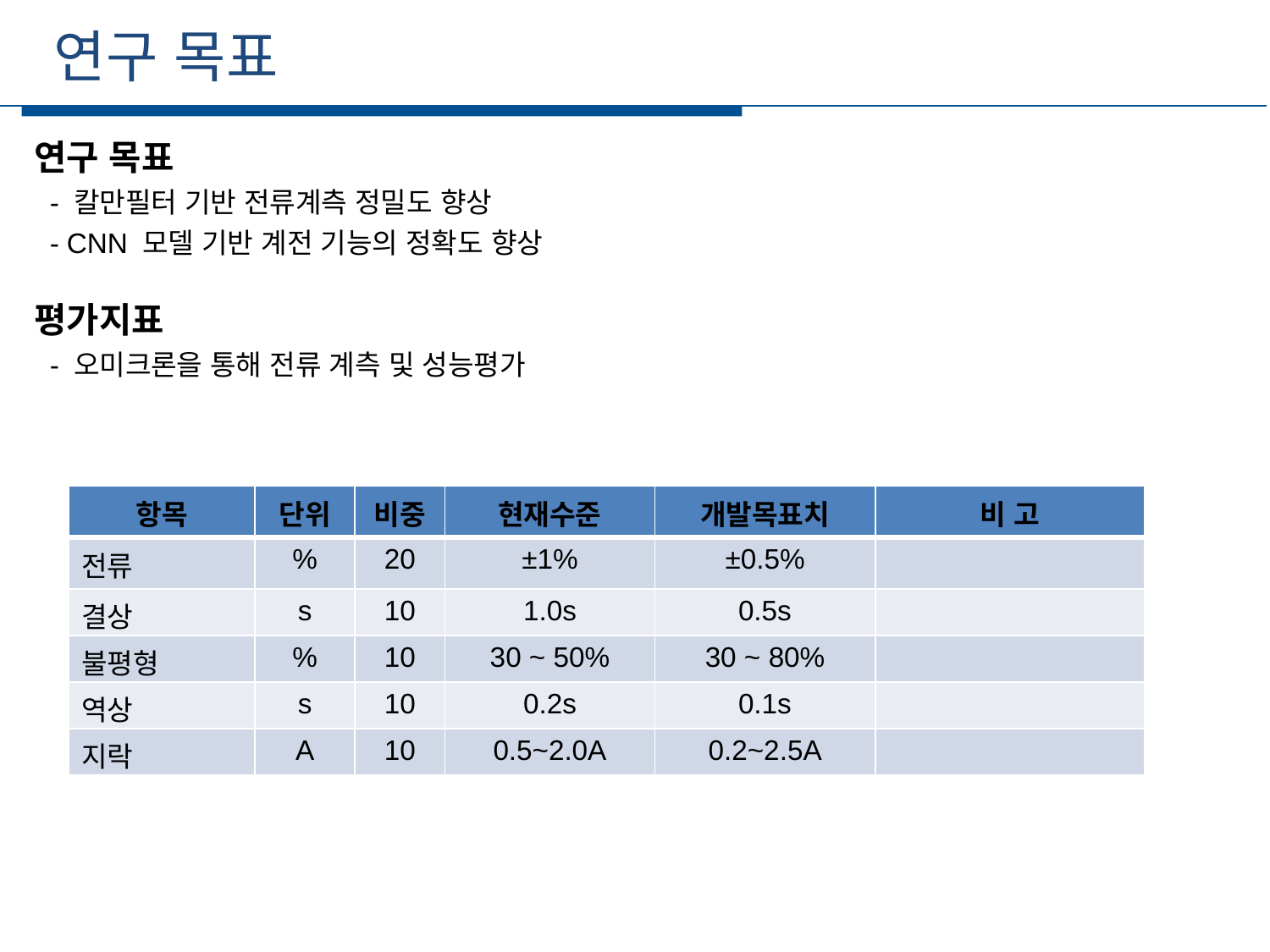

연구 목표
세부일정

연구 목표
  - 칼만필터 기반 전류계측 정밀도 향상
  - CNN 모델 기반 계전 기능의 정확도 향상

평가지표
  - 오미크론을 통해 전류 계측 및 성능평가
| 항목 | 단위 | 비중 | 현재수준 | 개발목표치 | 비 고 |
| --- | --- | --- | --- | --- | --- |
| 전류 | % | 20 | ±1% | ±0.5% |  |
| 결상 | s | 10 | 1.0s | 0.5s |  |
| 불평형 | % | 10 | 30 ~ 50% | 30 ~ 80% |  |
| 역상 | s | 10 | 0.2s | 0.1s |  |
| 지락 | A | 10 | 0.5~2.0A | 0.2~2.5A |  |